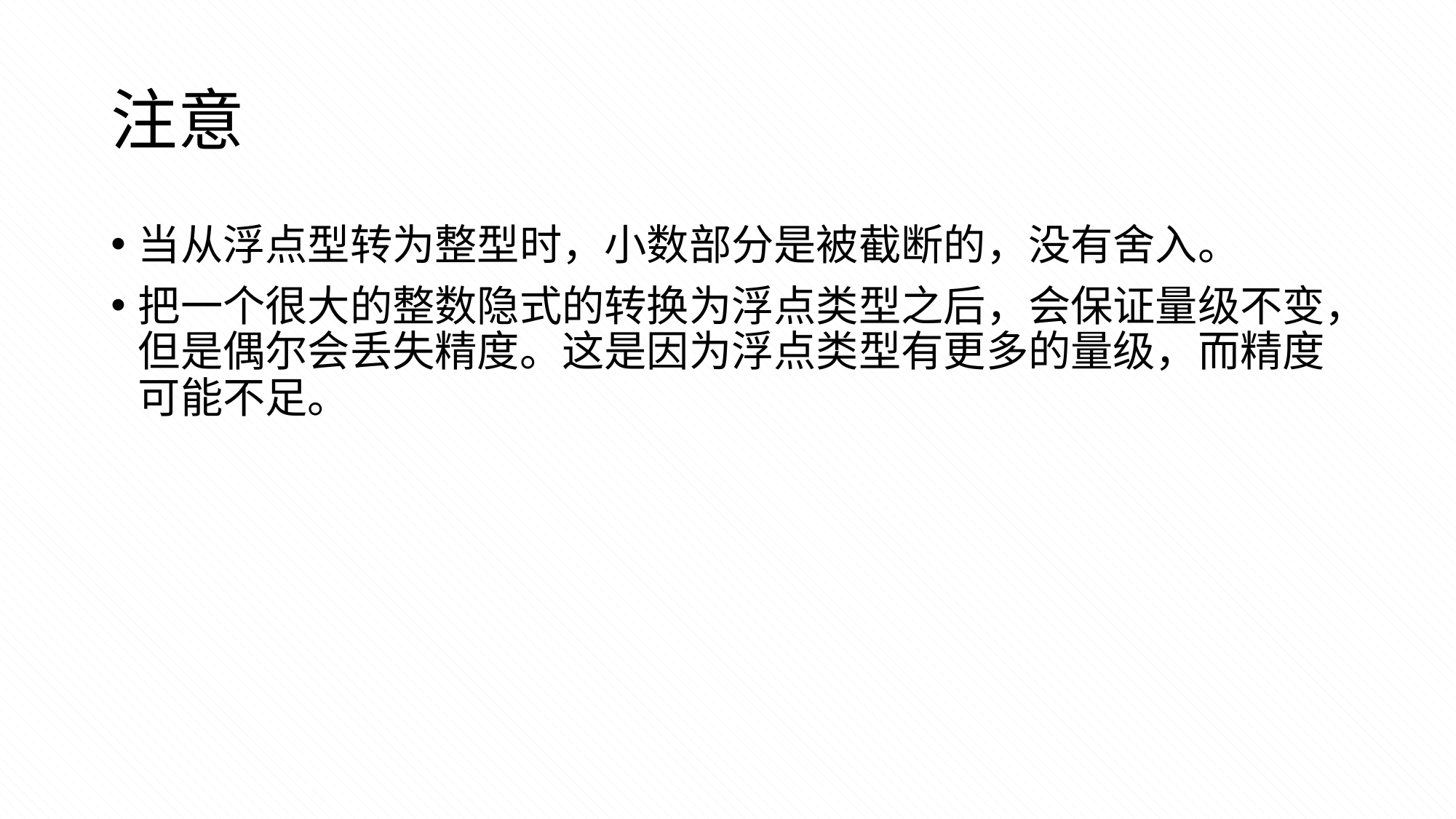

# 注意
当从浮点型转为整型时，小数部分是被截断的，没有舍入。
把一个很大的整数隐式的转换为浮点类型之后，会保证量级不变，但是偶尔会丢失精度。这是因为浮点类型有更多的量级，而精度可能不足。